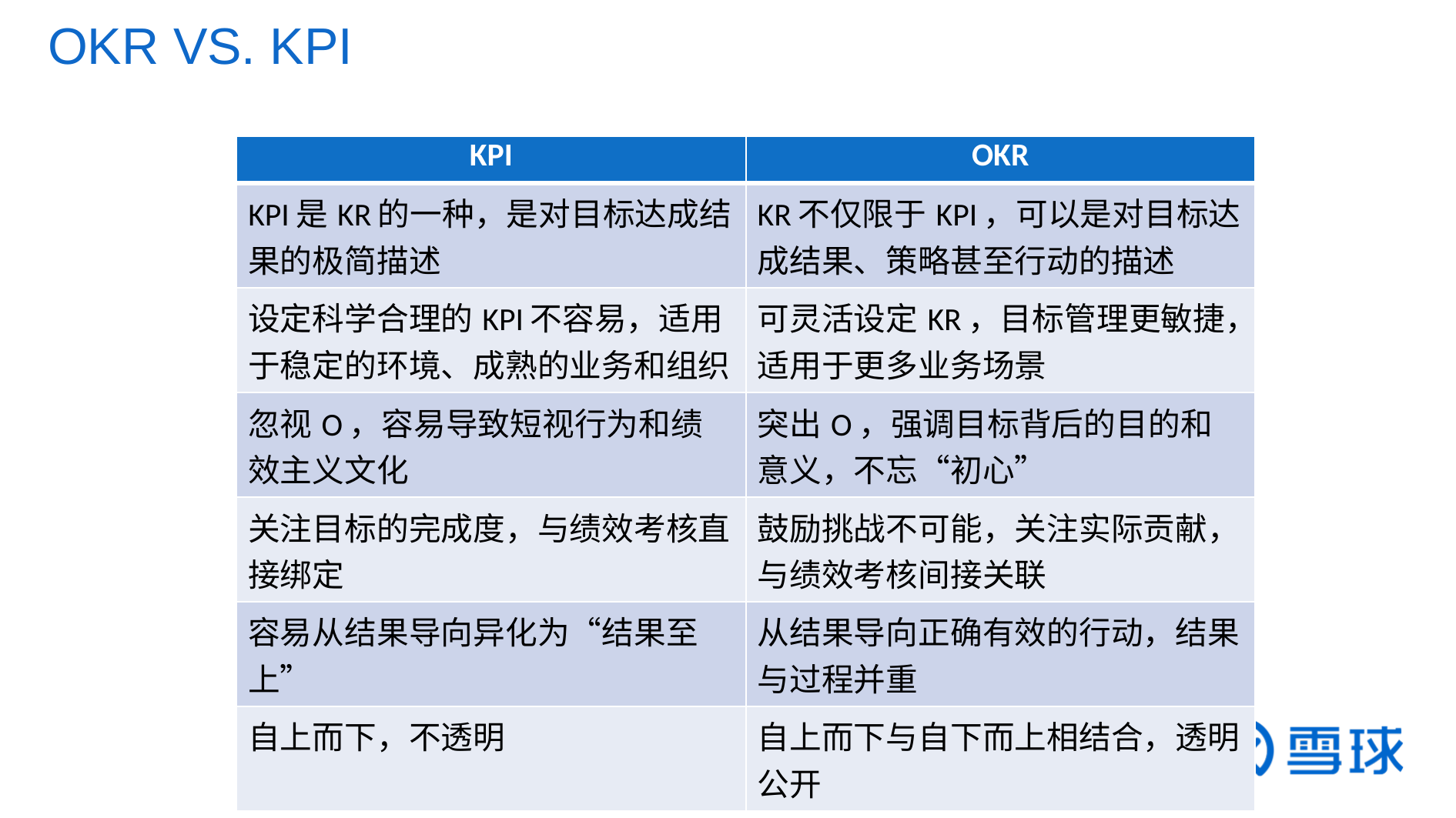

OKR VS. KPI
| KPI | OKR |
| --- | --- |
| KPI是KR的一种，是对目标达成结果的极简描述 | KR不仅限于KPI，可以是对目标达成结果、策略甚至行动的描述 |
| 设定科学合理的KPI不容易，适用于稳定的环境、成熟的业务和组织 | 可灵活设定KR，目标管理更敏捷，适用于更多业务场景 |
| 忽视O，容易导致短视行为和绩效主义文化 | 突出O，强调目标背后的目的和意义，不忘“初心” |
| 关注目标的完成度，与绩效考核直接绑定 | 鼓励挑战不可能，关注实际贡献，与绩效考核间接关联 |
| 容易从结果导向异化为“结果至上” | 从结果导向正确有效的行动，结果与过程并重 |
| 自上而下，不透明 | 自上而下与自下而上相结合，透明公开 |